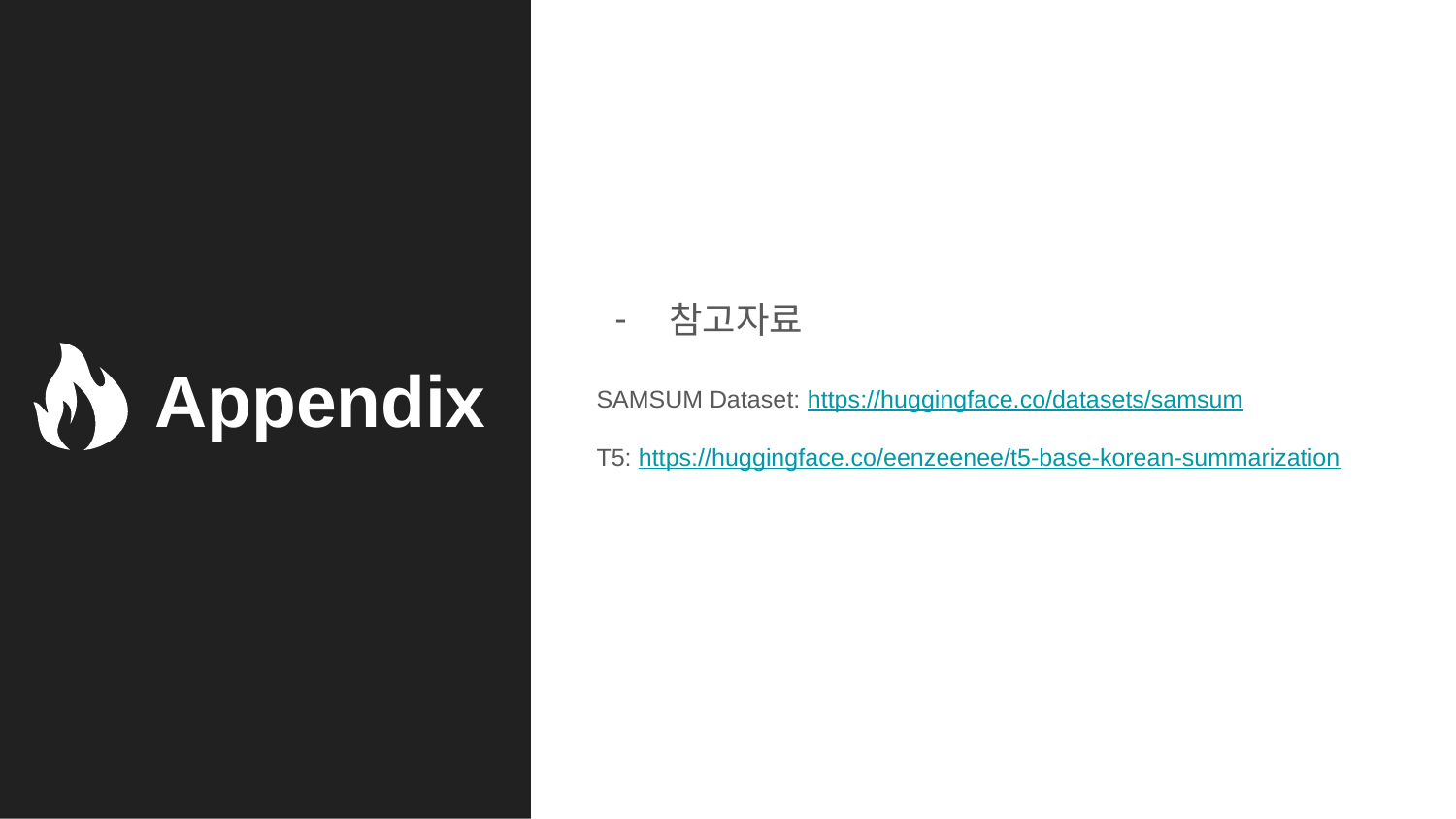

참고자료

SAMSUM Dataset: https://huggingface.co/datasets/samsum

T5: https://huggingface.co/eenzeenee/t5-base-korean-summarization

Appendix